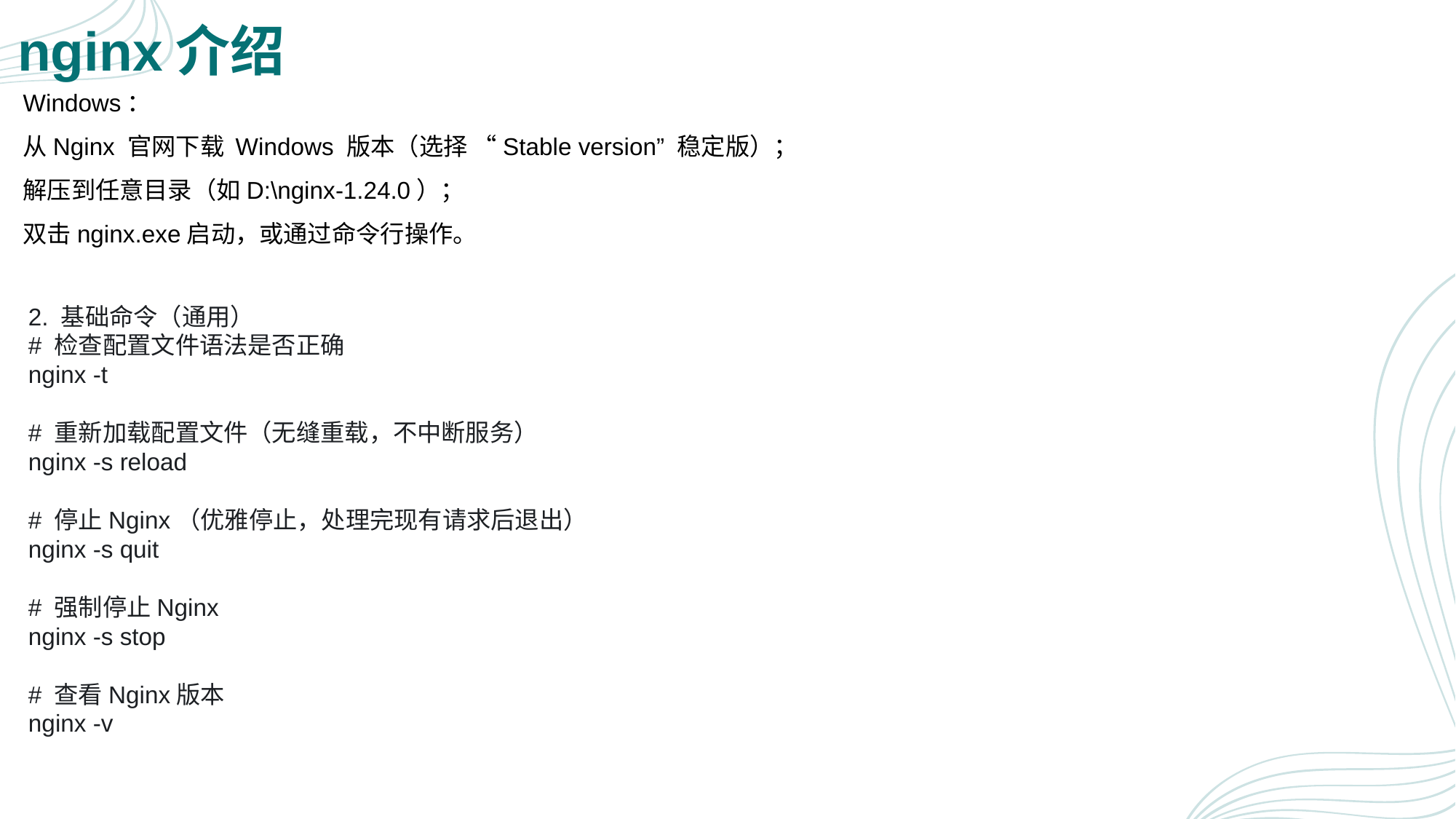

# nginx介绍
Windows：
从Nginx 官网下载 Windows 版本（选择 “Stable version” 稳定版）；
解压到任意目录（如D:\nginx-1.24.0）；
双击nginx.exe启动，或通过命令行操作。
2. 基础命令（通用）
# 检查配置文件语法是否正确
nginx -t

# 重新加载配置文件（无缝重载，不中断服务）
nginx -s reload

# 停止Nginx（优雅停止，处理完现有请求后退出）
nginx -s quit

# 强制停止Nginx
nginx -s stop

# 查看Nginx版本
nginx -v